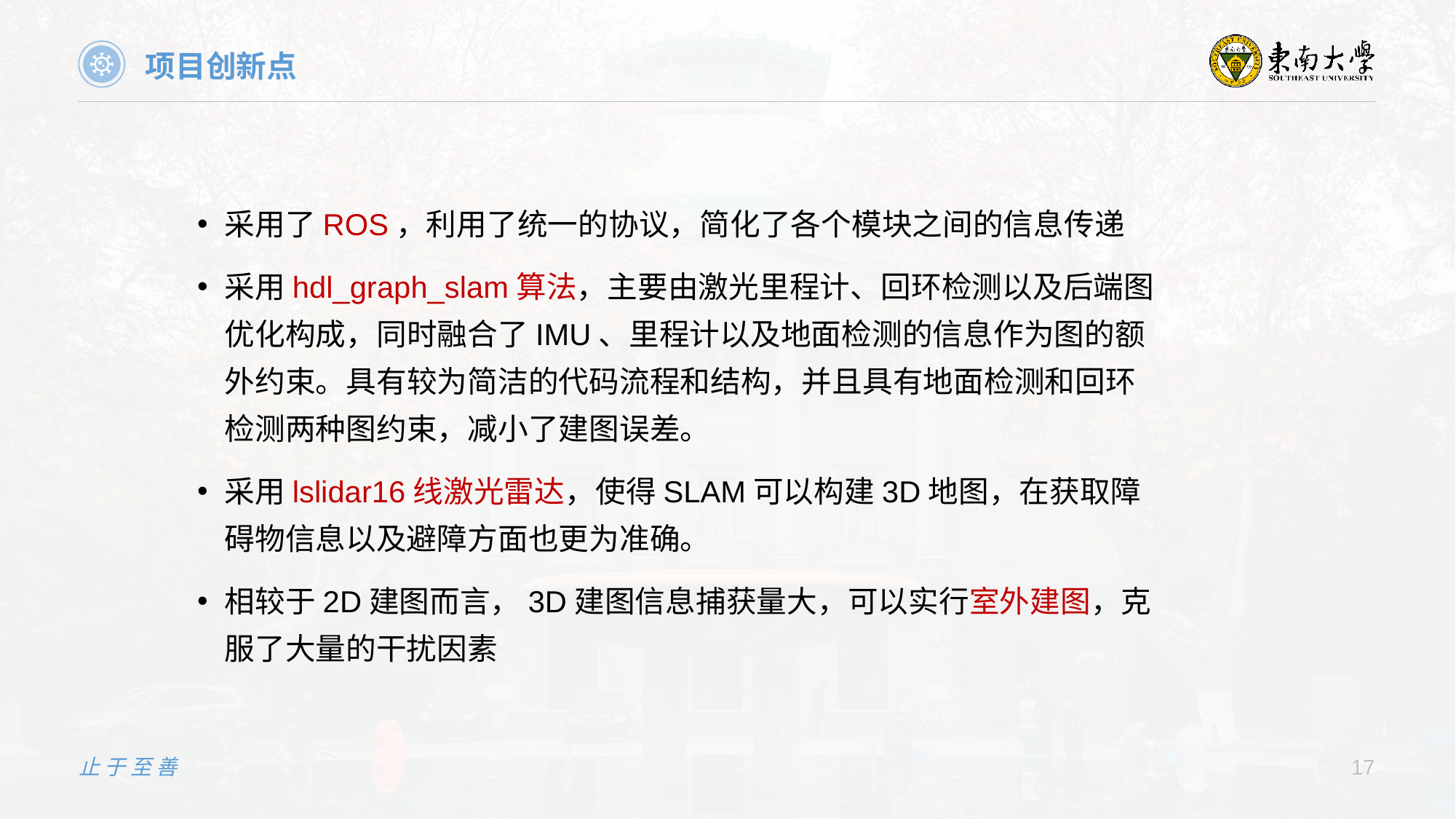

项目创新点
采用了ROS，利用了统一的协议，简化了各个模块之间的信息传递
采用hdl_graph_slam算法，主要由激光里程计、回环检测以及后端图优化构成，同时融合了IMU、里程计以及地面检测的信息作为图的额外约束。具有较为简洁的代码流程和结构，并且具有地面检测和回环检测两种图约束，减小了建图误差。
采用lslidar16线激光雷达，使得SLAM可以构建3D地图，在获取障碍物信息以及避障方面也更为准确。
相较于2D建图而言，3D建图信息捕获量大，可以实行室外建图，克服了大量的干扰因素

止于至善
17